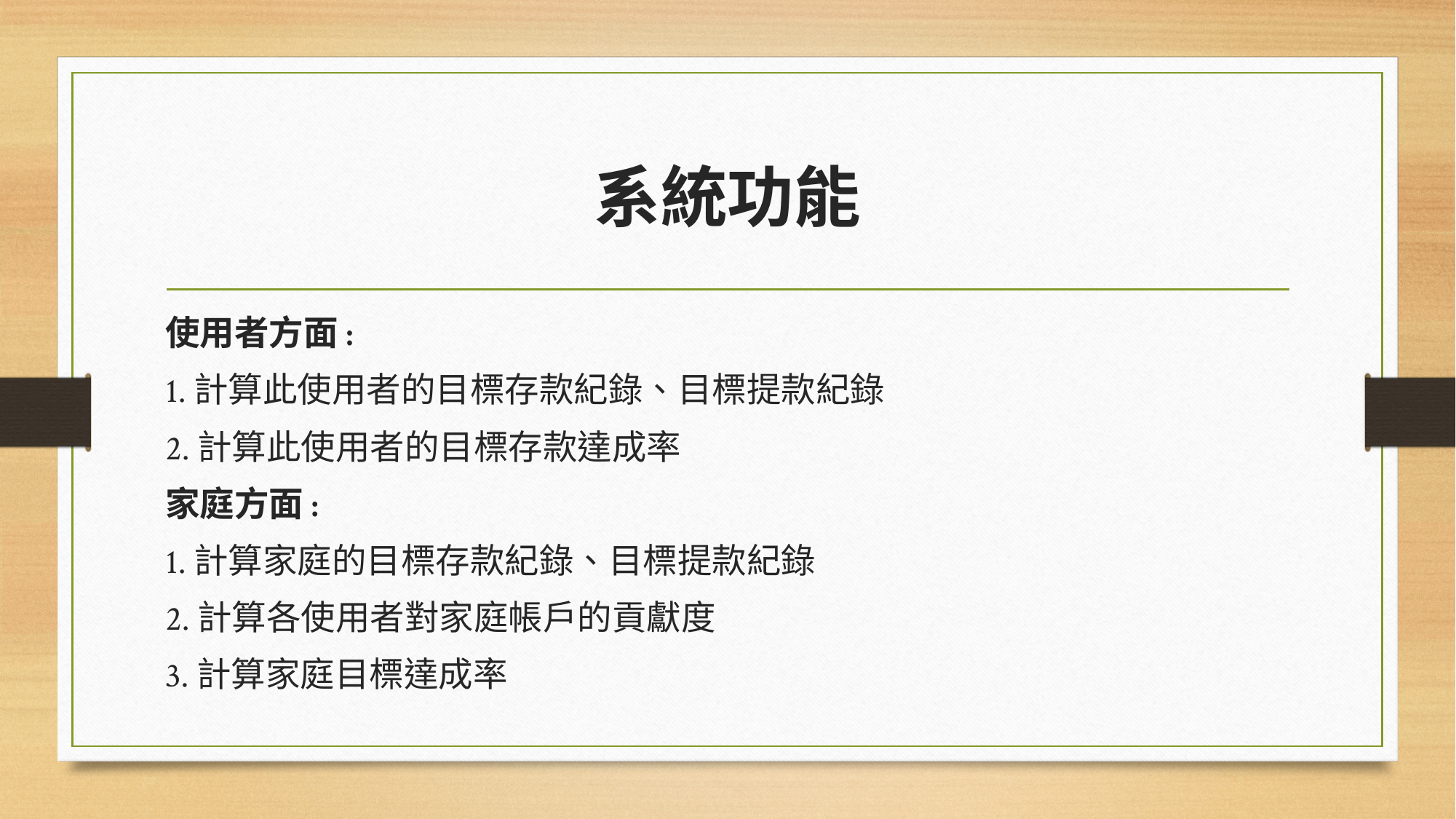

# 系統功能
使用者方面:
1.計算此使用者的目標存款紀錄、目標提款紀錄
2.計算此使用者的目標存款達成率
家庭方面:
1.計算家庭的目標存款紀錄、目標提款紀錄
2.計算各使用者對家庭帳戶的貢獻度
3.計算家庭目標達成率